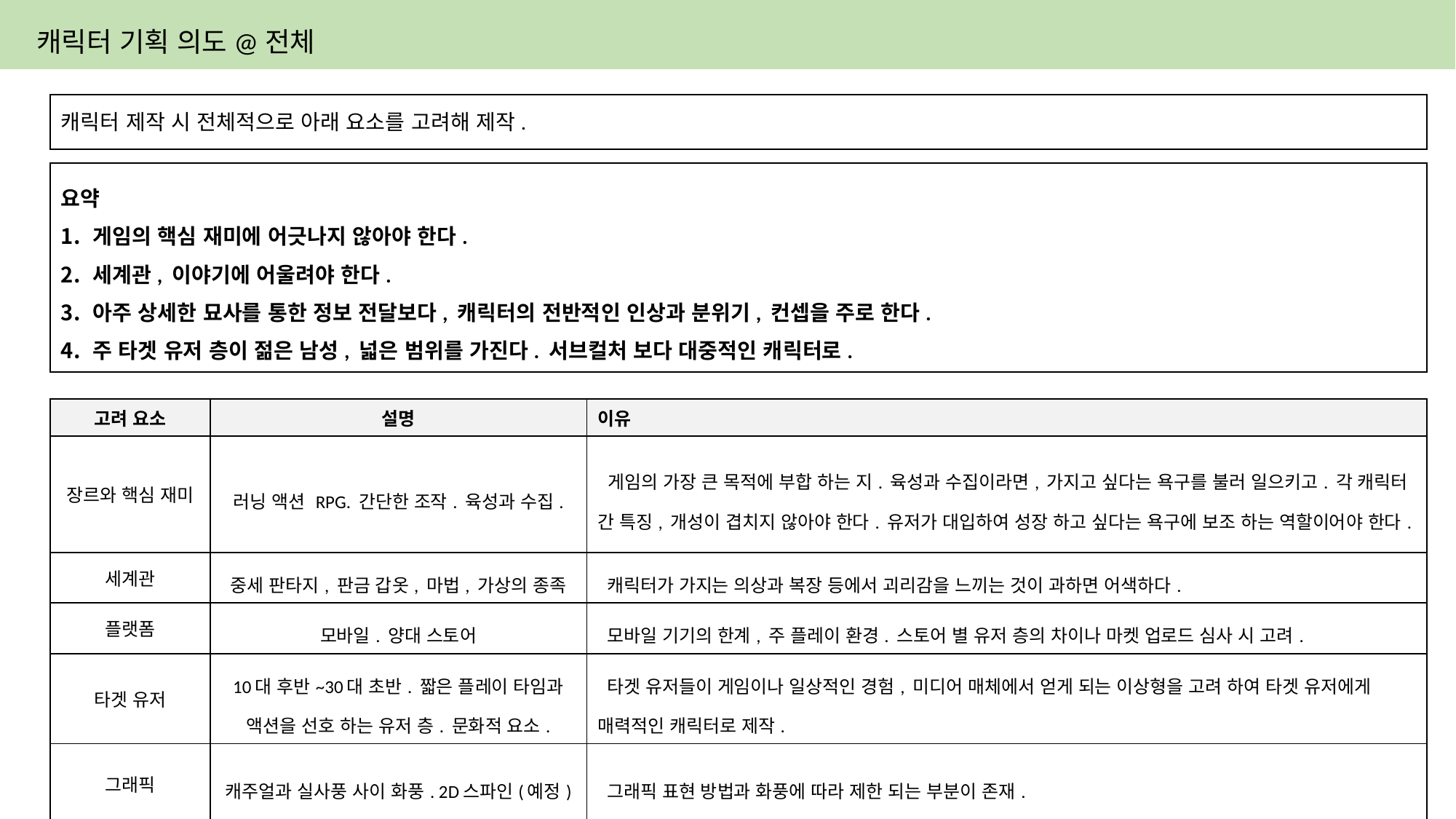

# 캐릭터 기획 의도@전체
캐릭터 제작 시 전체적으로 아래 요소를 고려해 제작.
요약
게임의 핵심 재미에 어긋나지 않아야 한다.
세계관, 이야기에 어울려야 한다.
아주 상세한 묘사를 통한 정보 전달보다, 캐릭터의 전반적인 인상과 분위기, 컨셉을 주로 한다.
주 타겟 유저 층이 젊은 남성, 넓은 범위를 가진다. 서브컬처 보다 대중적인 캐릭터로.
| 고려 요소 | 설명 | 이유 |
| --- | --- | --- |
| 장르와 핵심 재미 | 러닝 액션 RPG. 간단한 조작. 육성과 수집. | 게임의 가장 큰 목적에 부합 하는 지. 육성과 수집이라면, 가지고 싶다는 욕구를 불러 일으키고. 각 캐릭터 간 특징, 개성이 겹치지 않아야 한다. 유저가 대입하여 성장 하고 싶다는 욕구에 보조 하는 역할이어야 한다. |
| 세계관 | 중세 판타지, 판금 갑옷, 마법, 가상의 종족 | 캐릭터가 가지는 의상과 복장 등에서 괴리감을 느끼는 것이 과하면 어색하다. |
| 플랫폼 | 모바일. 양대 스토어 | 모바일 기기의 한계, 주 플레이 환경. 스토어 별 유저 층의 차이나 마켓 업로드 심사 시 고려. |
| 타겟 유저 | 10대 후반~30대 초반. 짧은 플레이 타임과 액션을 선호 하는 유저 층. 문화적 요소. | 타겟 유저들이 게임이나 일상적인 경험, 미디어 매체에서 얻게 되는 이상형을 고려 하여 타겟 유저에게 매력적인 캐릭터로 제작. |
| 그래픽 | 캐주얼과 실사풍 사이 화풍. 2D스파인(예정) | 그래픽 표현 방법과 화풍에 따라 제한 되는 부분이 존재. |